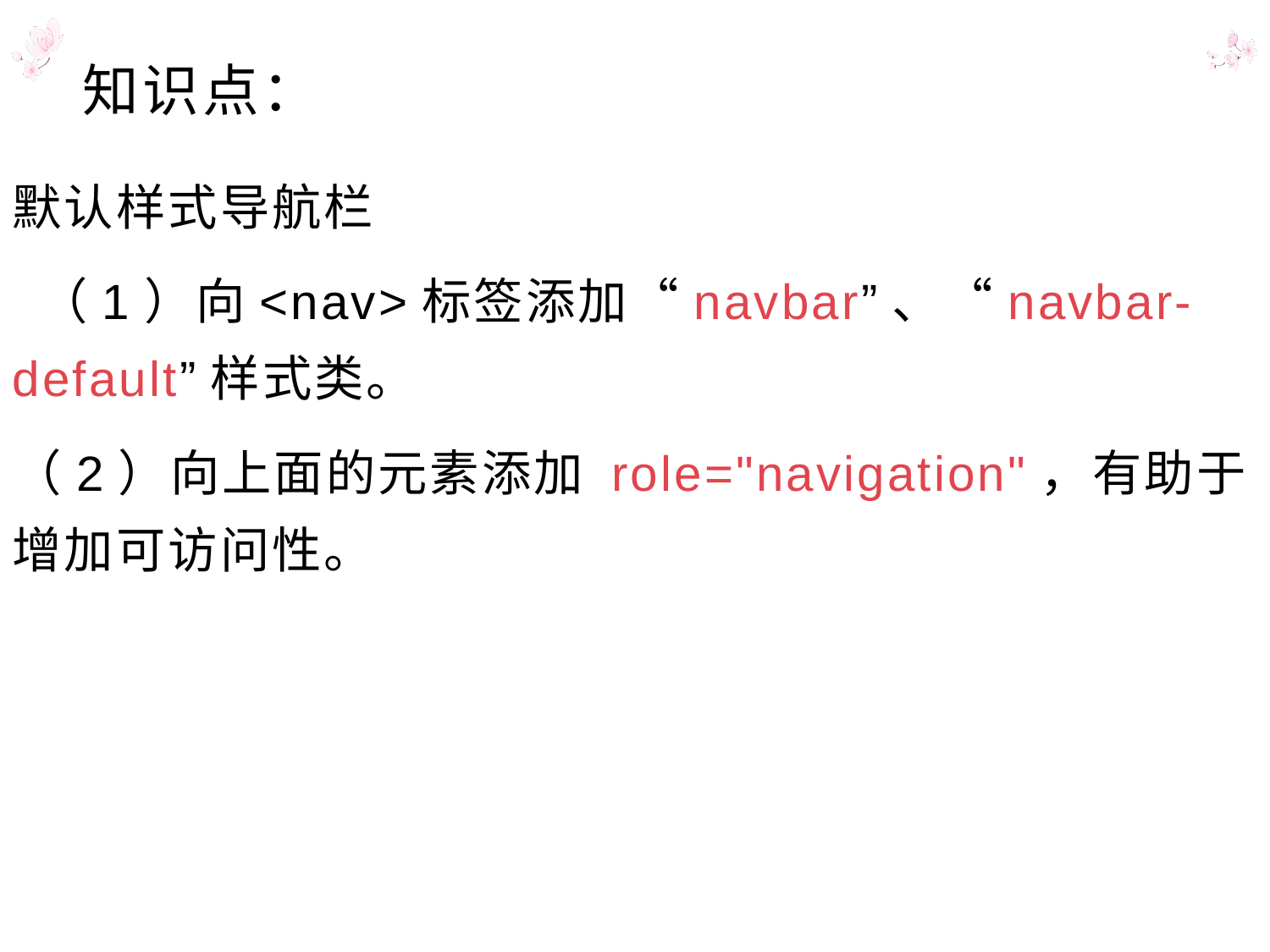

# 知识点：
默认样式导航栏
 （1）向<nav>标签添加“navbar”、“navbar-default”样式类。
（2）向上面的元素添加 role="navigation"，有助于增加可访问性。